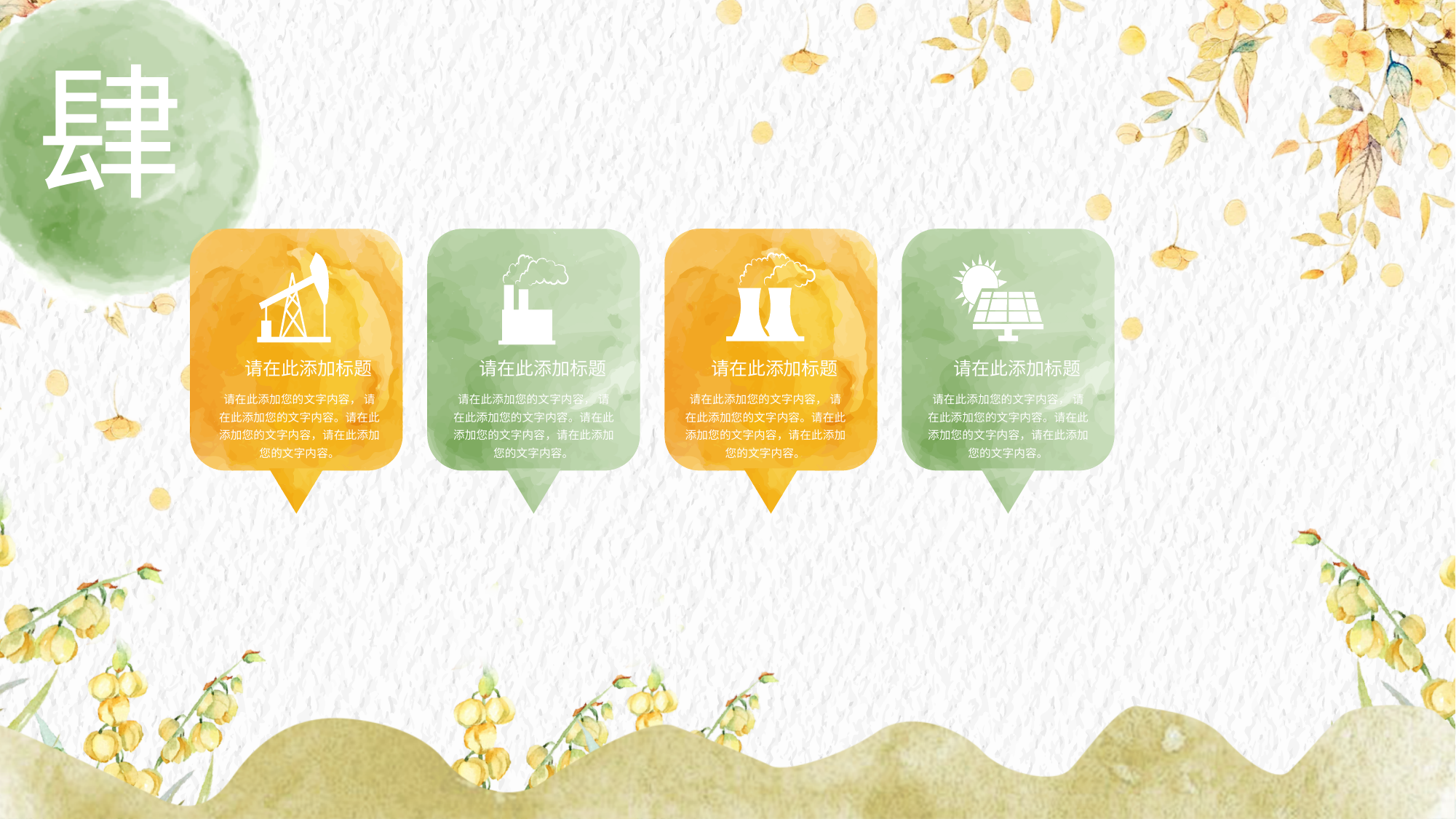

请在此添加标题
请在此添加标题
请在此添加标题
请在此添加标题
请在此添加您的文字内容， 请在此添加您的文字内容。请在此添加您的文字内容，请在此添加您的文字内容。
请在此添加您的文字内容， 请在此添加您的文字内容。请在此添加您的文字内容，请在此添加您的文字内容。
请在此添加您的文字内容， 请在此添加您的文字内容。请在此添加您的文字内容，请在此添加您的文字内容。
请在此添加您的文字内容， 请在此添加您的文字内容。请在此添加您的文字内容，请在此添加您的文字内容。